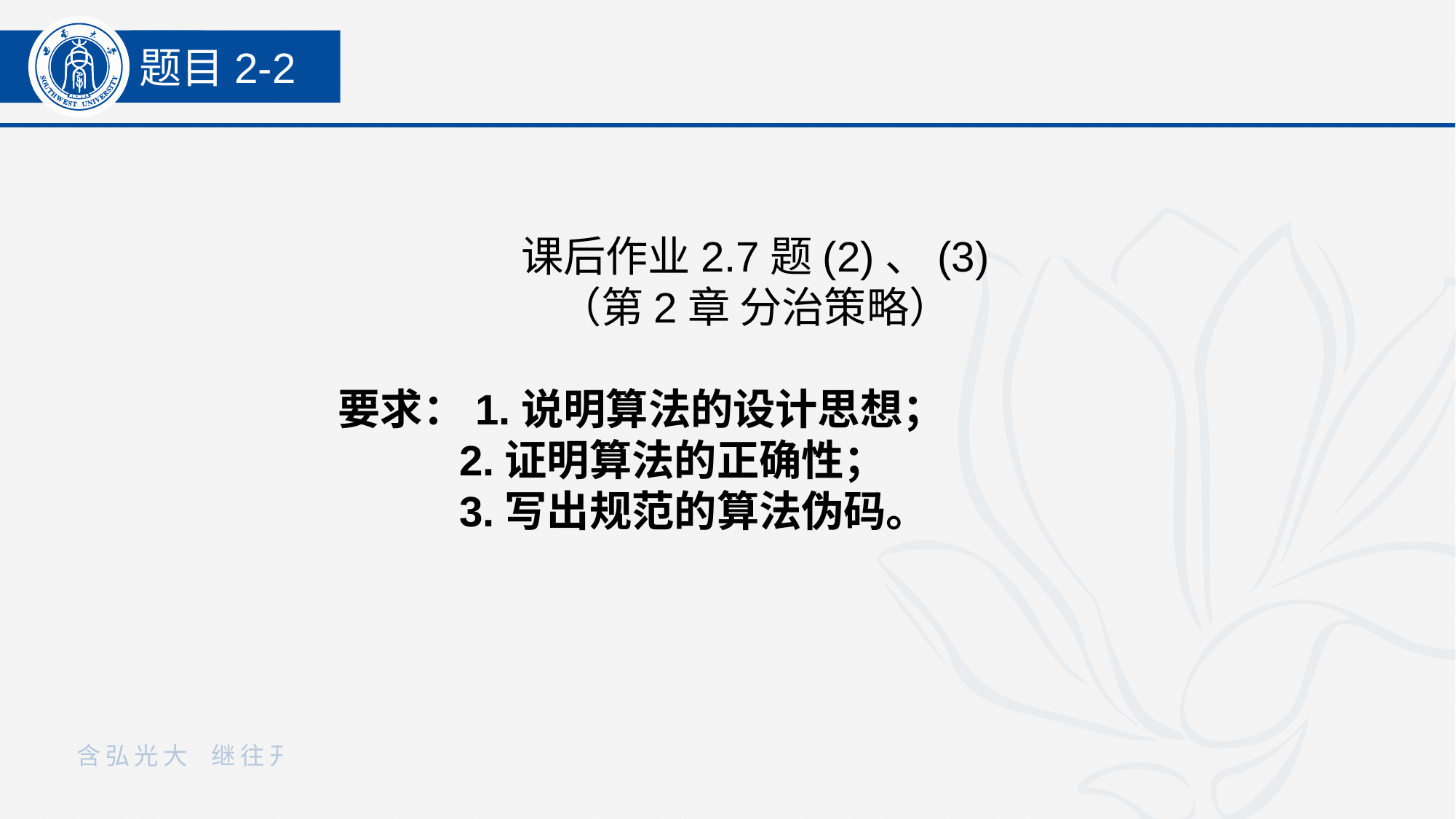

题目2-2
课后作业2.7题(2)、(3)
（第2章 分治策略）

要求：1.说明算法的设计思想；
 	 2.证明算法的正确性；
	 3.写出规范的算法伪码。